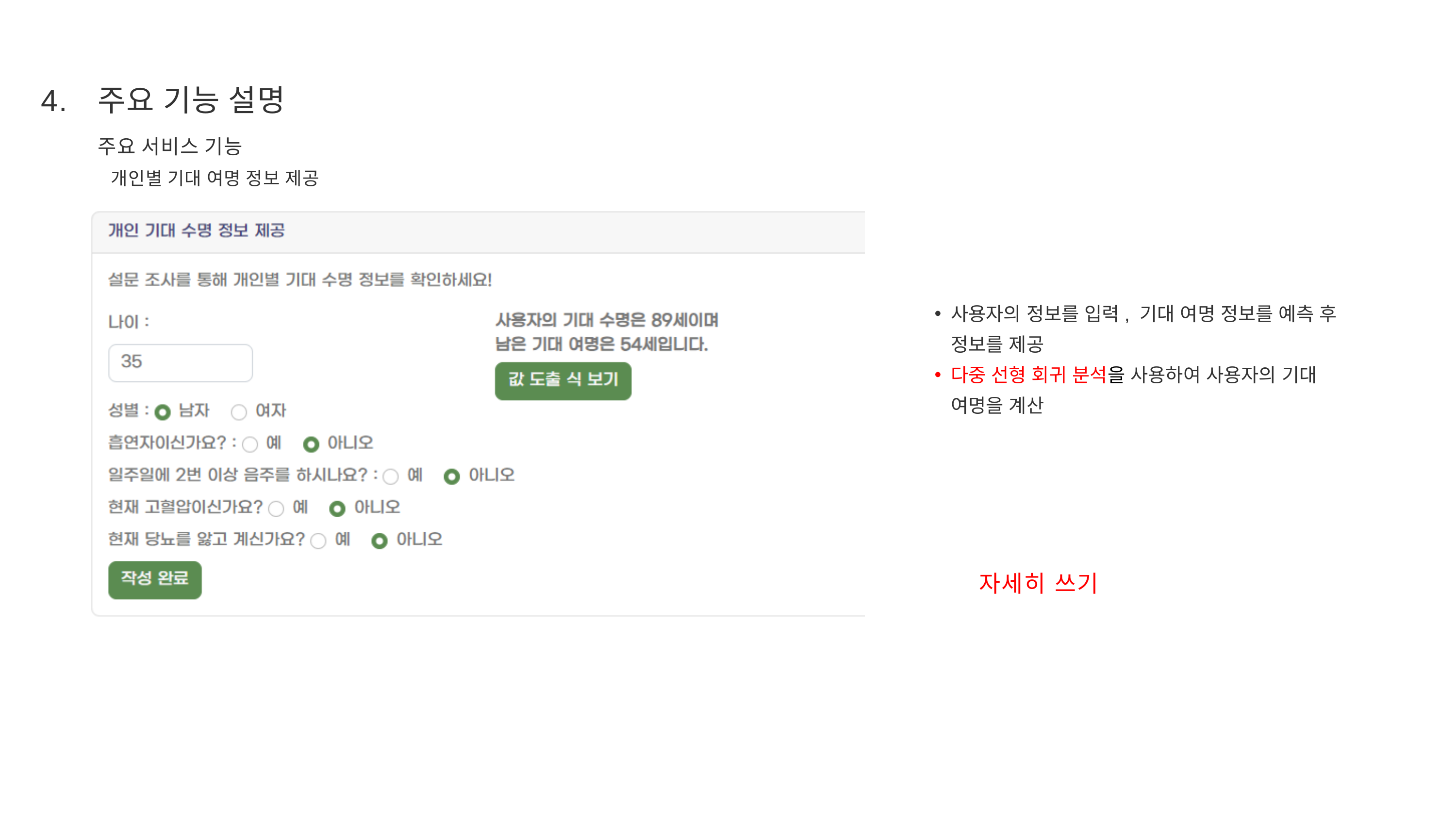

4.
주요 기능 설명
주요 서비스 기능
개인별 기대 여명 정보 제공

사용자의 정보를 입력, 기대 여명 정보를 예측 후 정보를 제공
다중 선형 회귀 분석을 사용하여 사용자의 기대 여명을 계산
자세히 쓰기